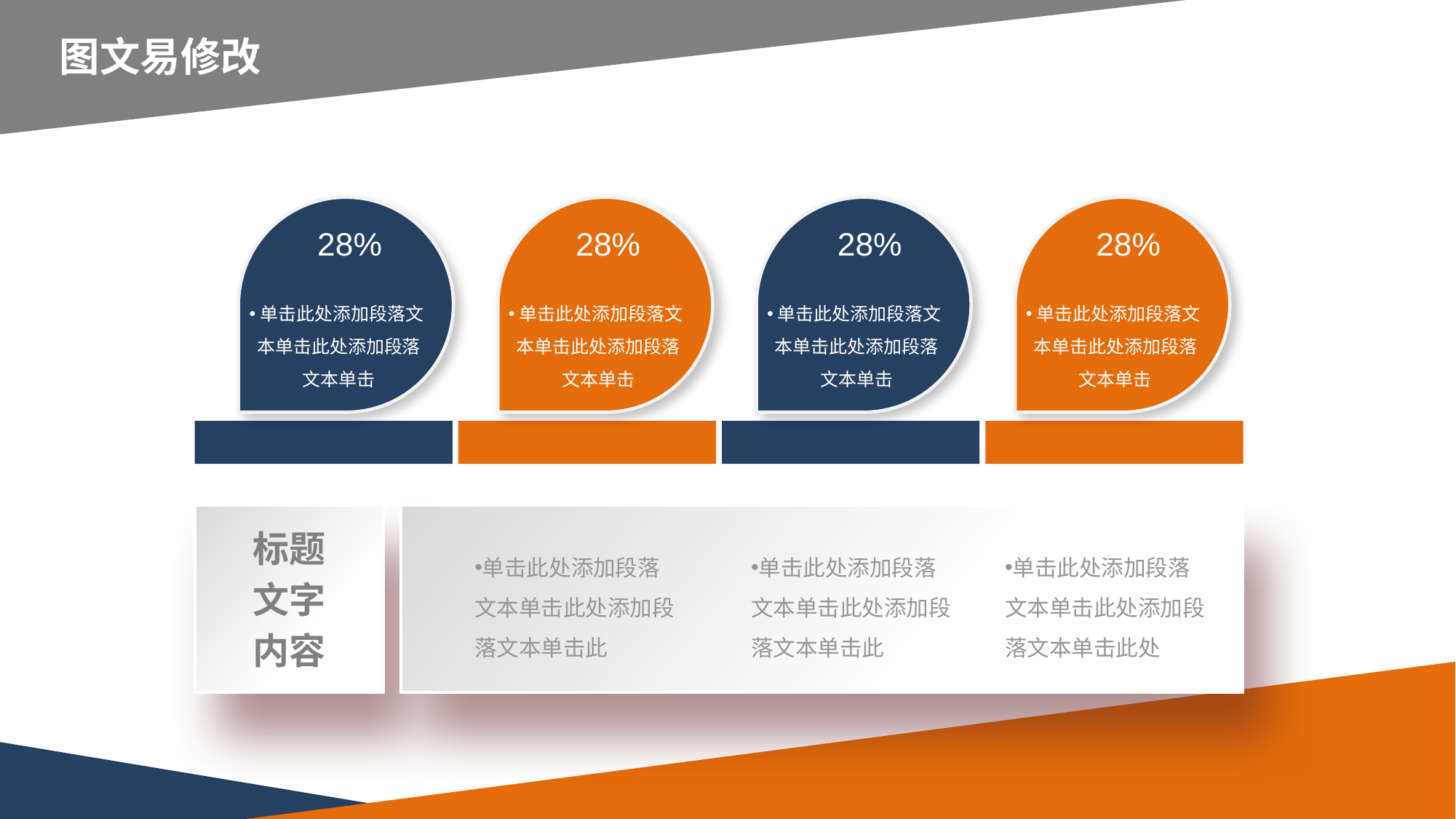

延时符
图文易修改

28%
单击此处添加段落文本单击此处添加段落文本单击

28%
单击此处添加段落文本单击此处添加段落文本单击

28%
单击此处添加段落文本单击此处添加段落文本单击

28%
单击此处添加段落文本单击此处添加段落文本单击

标题
文字
内容

单击此处添加段落文本单击此处添加段落文本单击此
单击此处添加段落文本单击此处添加段落文本单击此
单击此处添加段落文本单击此处添加段落文本单击此处